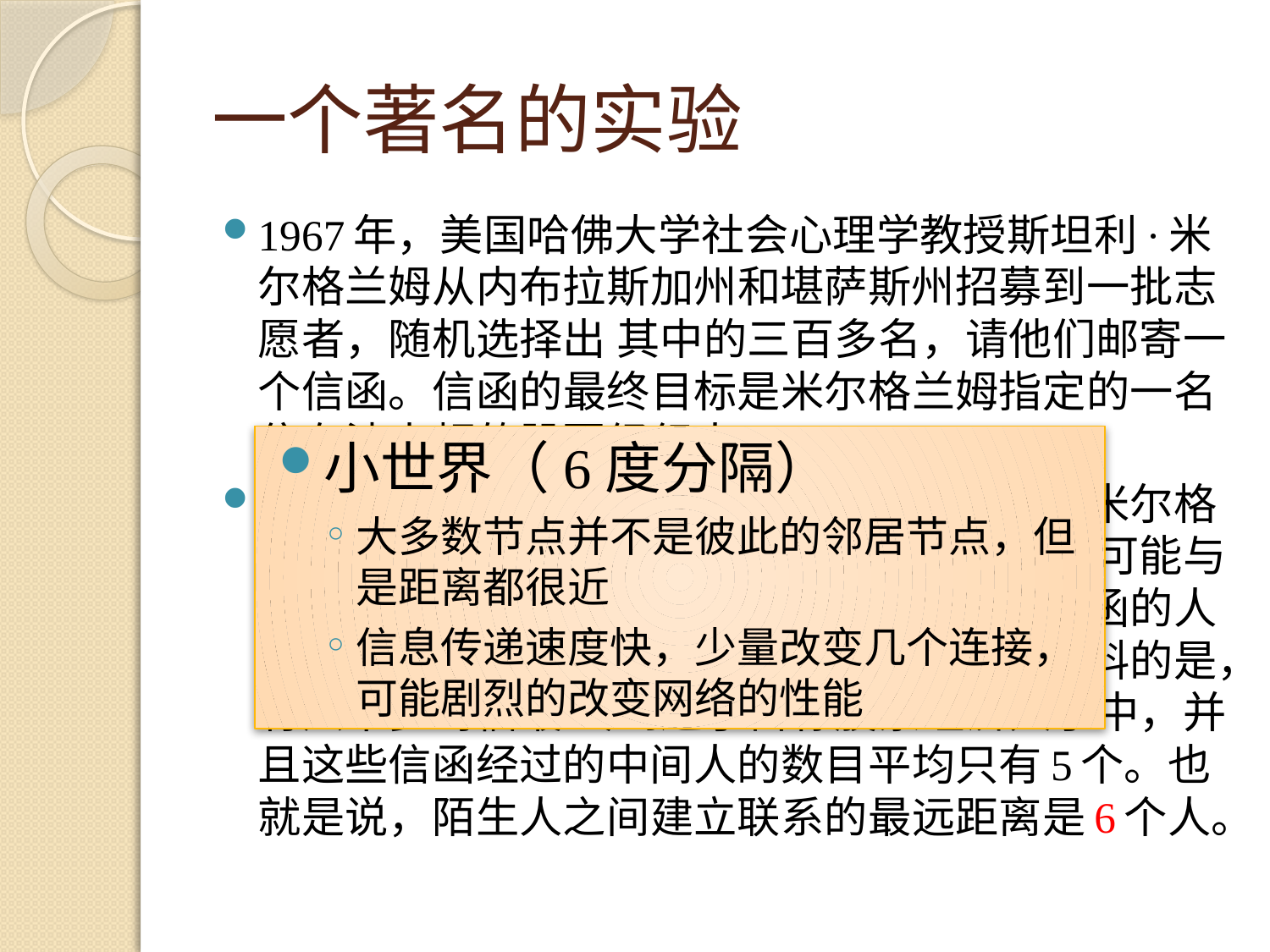

# 一个著名的实验
1967年，美国哈佛大学社会心理学教授斯坦利·米尔格兰姆从内布拉斯加州和堪萨斯州招募到一批志愿者，随机选择出 其中的三百多名，请他们邮寄一个信函。信函的最终目标是米尔格兰姆指定的一名住在波士顿的股票经纪人。
由于几乎可以肯定信函不会直接寄到目标，米尔格兰姆 就让志愿者把信函发送给他们认为最有可能与目标建立联系的亲友，并要求每一个转寄信函的人都回发一个信件给米尔格兰姆本人。出人意料的是，有六十多封信最 终到达了目标股票经济人手中，并且这些信函经过的中间人的数目平均只有5个。也就是说，陌生人之间建立联系的最远距离是6个人。

小世界（6度分隔）
大多数节点并不是彼此的邻居节点，但是距离都很近
信息传递速度快，少量改变几个连接，可能剧烈的改变网络的性能